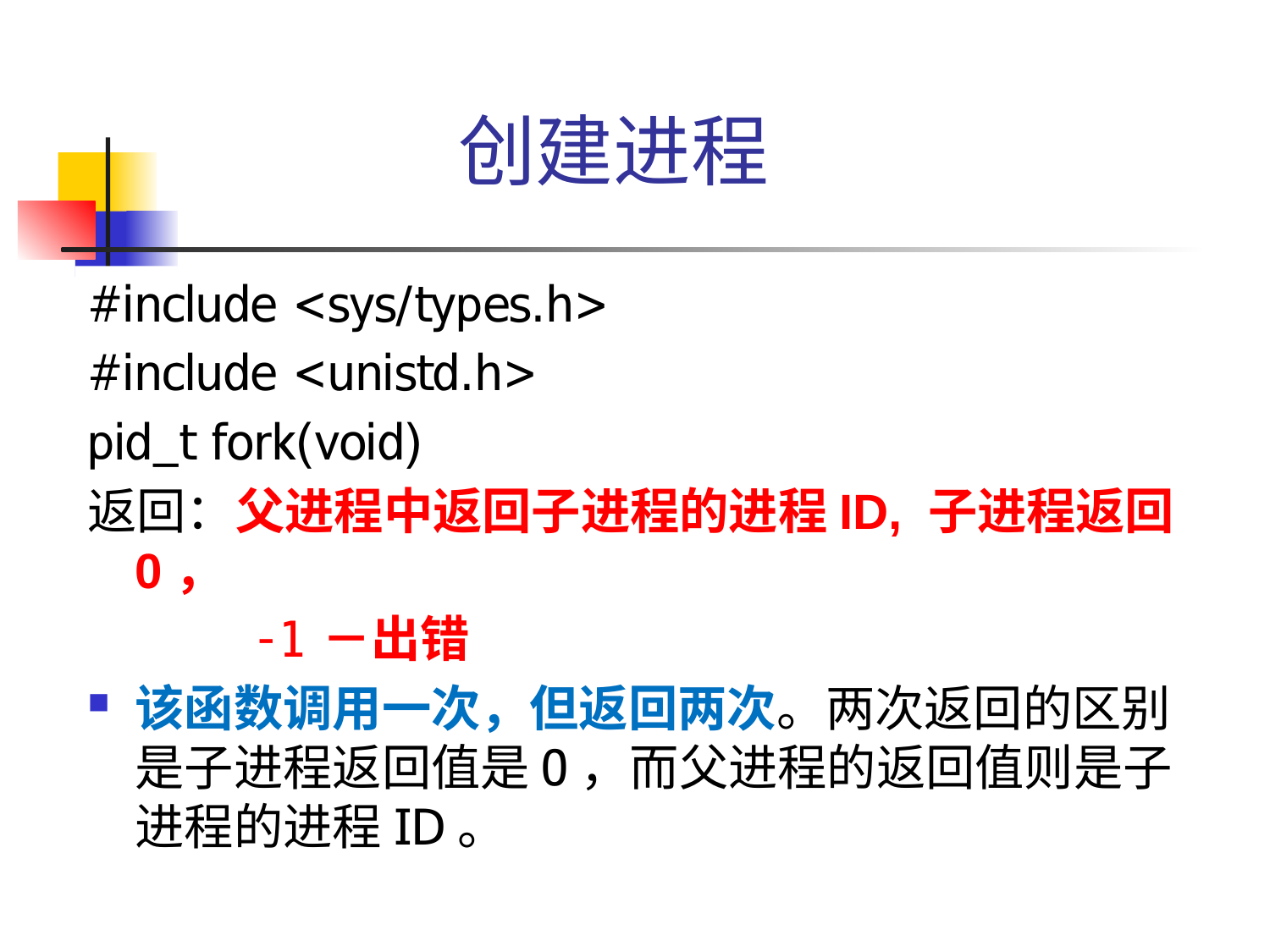

# 创建进程
#include <sys/types.h>
#include <unistd.h>
pid_t fork(void)
返回：父进程中返回子进程的进程ID, 子进程返回0，
           -1－出错
该函数调用一次，但返回两次。两次返回的区别是子进程返回值是0，而父进程的返回值则是子进程的进程ID。